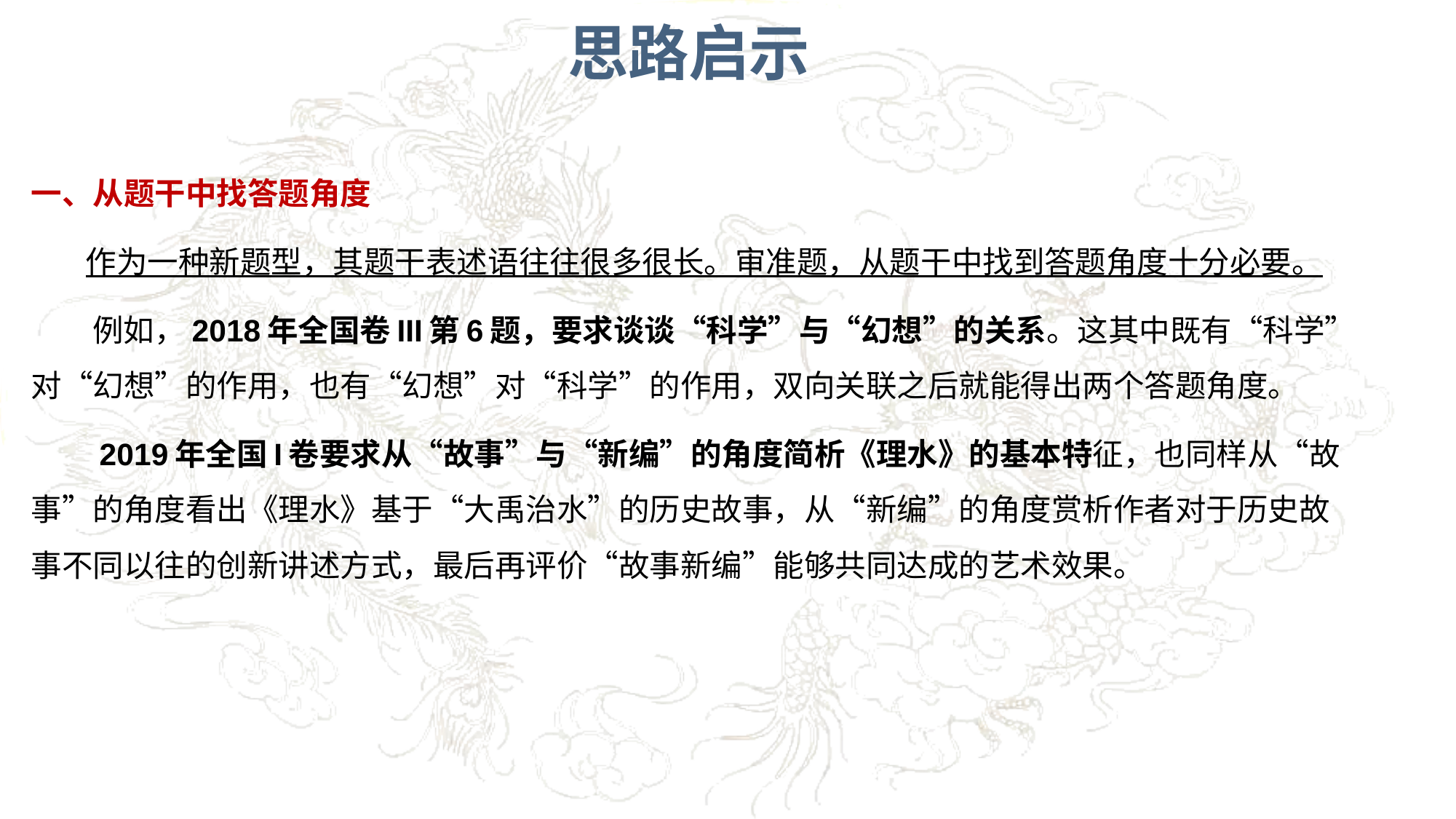

# 思路启示
一、从题干中找答题角度
       作为一种新题型，其题干表述语往往很多很长。审准题，从题干中找到答题角度十分必要。
        例如，2018年全国卷III第6题，要求谈谈“科学”与“幻想”的关系。这其中既有“科学”对“幻想”的作用，也有“幻想”对“科学”的作用，双向关联之后就能得出两个答题角度。
        2019年全国I卷要求从“故事”与“新编”的角度简析《理水》的基本特征，也同样从“故事”的角度看出《理水》基于“大禹治水”的历史故事，从“新编”的角度赏析作者对于历史故事不同以往的创新讲述方式，最后再评价“故事新编”能够共同达成的艺术效果。